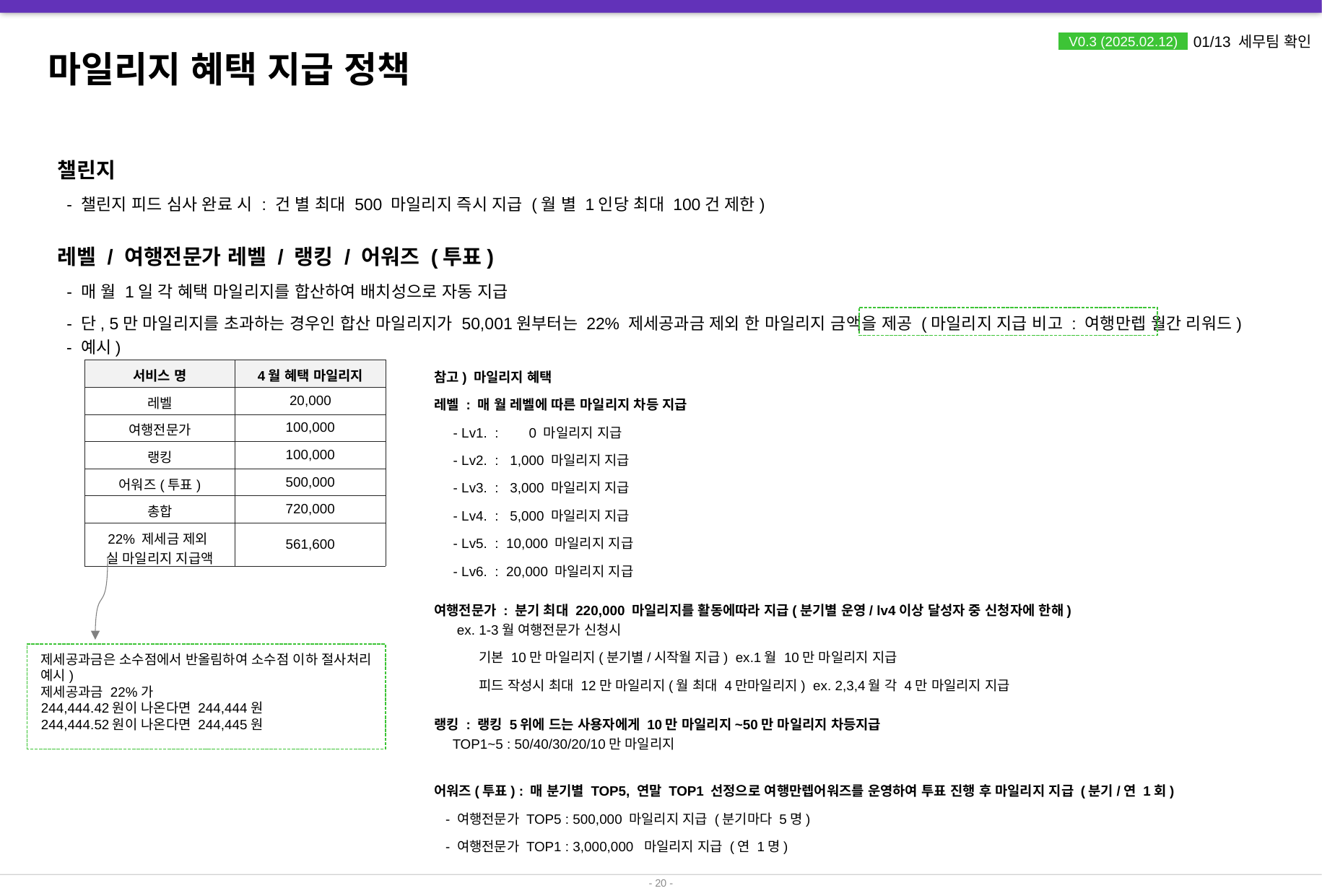

# 마일리지 혜택 지급 정책
01/13 세무팀 확인
V0.3 (2025.02.12)
챌린지
  - 챌린지 피드 심사 완료 시 : 건 별 최대 500 마일리지 즉시 지급 (월 별 1인당 최대 100건 제한)
레벨 / 여행전문가 레벨 / 랭킹 / 어워즈 (투표)
  - 매 월 1일 각 혜택 마일리지를 합산하여 배치성으로 자동 지급
  - 단, 5만 마일리지를 초과하는 경우인 합산 마일리지가 50,001원부터는 22% 제세공과금 제외 한 마일리지 금액을 제공 (마일리지 지급 비고 : 여행만렙 월간 리워드)
  - 예시)

| 서비스 명 | 4월 혜택 마일리지 |
| --- | --- |
| 레벨 | 20,000 |
| 여행전문가 | 100,000 |
| 랭킹 | 100,000 |
| 어워즈(투표) | 500,000 |
| 총합 | 720,000 |
| 22% 제세금 제외 실 마일리지 지급액 | 561,600 |
참고) 마일리지 혜택
레벨 : 매 월 레벨에 따른 마일리지 차등 지급
     - Lv1.  :        0 마일리지 지급
     - Lv2.  :   1,000 마일리지 지급
     - Lv3.  :   3,000 마일리지 지급
     - Lv4.  :   5,000 마일리지 지급
     - Lv5.  :  10,000 마일리지 지급
     - Lv6.  :  20,000 마일리지 지급
여행전문가 : 분기 최대 220,000 마일리지를 활동에따라 지급(분기별 운영/ lv4이상 달성자 중 신청자에 한해)
      ex. 1-3월 여행전문가 신청시
           기본 10만 마일리지(분기별/시작월 지급)  ex.1월 10만 마일리지 지급
           피드 작성시 최대 12만 마일리지(월 최대 4만마일리지)  ex. 2,3,4월 각 4만 마일리지 지급
랭킹 : 랭킹 5위에 드는 사용자에게 10만 마일리지~50만 마일리지 차등지급
    TOP1~5 : 50/40/30/20/10만 마일리지
어워즈(투표) : 매 분기별 TOP5, 연말 TOP1 선정으로 여행만렙어워즈를 운영하여 투표 진행 후 마일리지 지급 (분기/연 1회)
   - 여행전문가 TOP5 : 500,000 마일리지 지급 (분기마다 5명)
   - 여행전문가 TOP1 : 3,000,000  마일리지 지급 (연 1명)

제세공과금은 소수점에서 반올림하여 소수점 이하 절사처리
예시)
제세공과금 22%가
244,444.42원이 나온다면 244,444원 
244,444.52원이 나온다면 244,445원

- 20 -